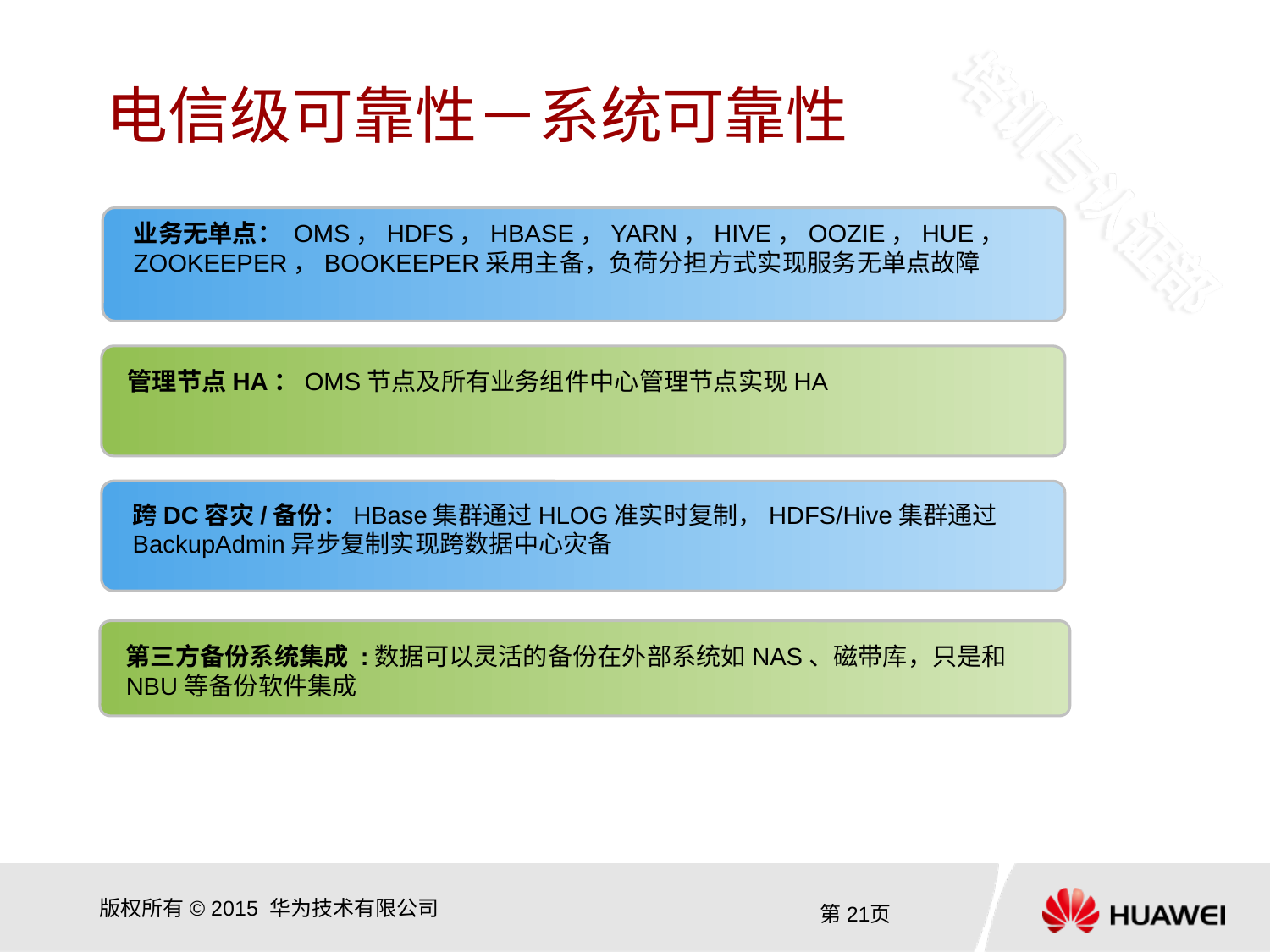

# 电信级可靠性－系统可靠性

业务无单点： OMS，HDFS，HBASE，YARN，HIVE，OOZIE，HUE，ZOOKEEPER，BOOKEEPER采用主备，负荷分担方式实现服务无单点故障

管理节点HA：OMS节点及所有业务组件中心管理节点实现HA

跨DC容灾/备份：HBase集群通过HLOG准实时复制，HDFS/Hive集群通过 BackupAdmin异步复制实现跨数据中心灾备

第三方备份系统集成 :数据可以灵活的备份在外部系统如NAS、磁带库，只是和NBU等备份软件集成